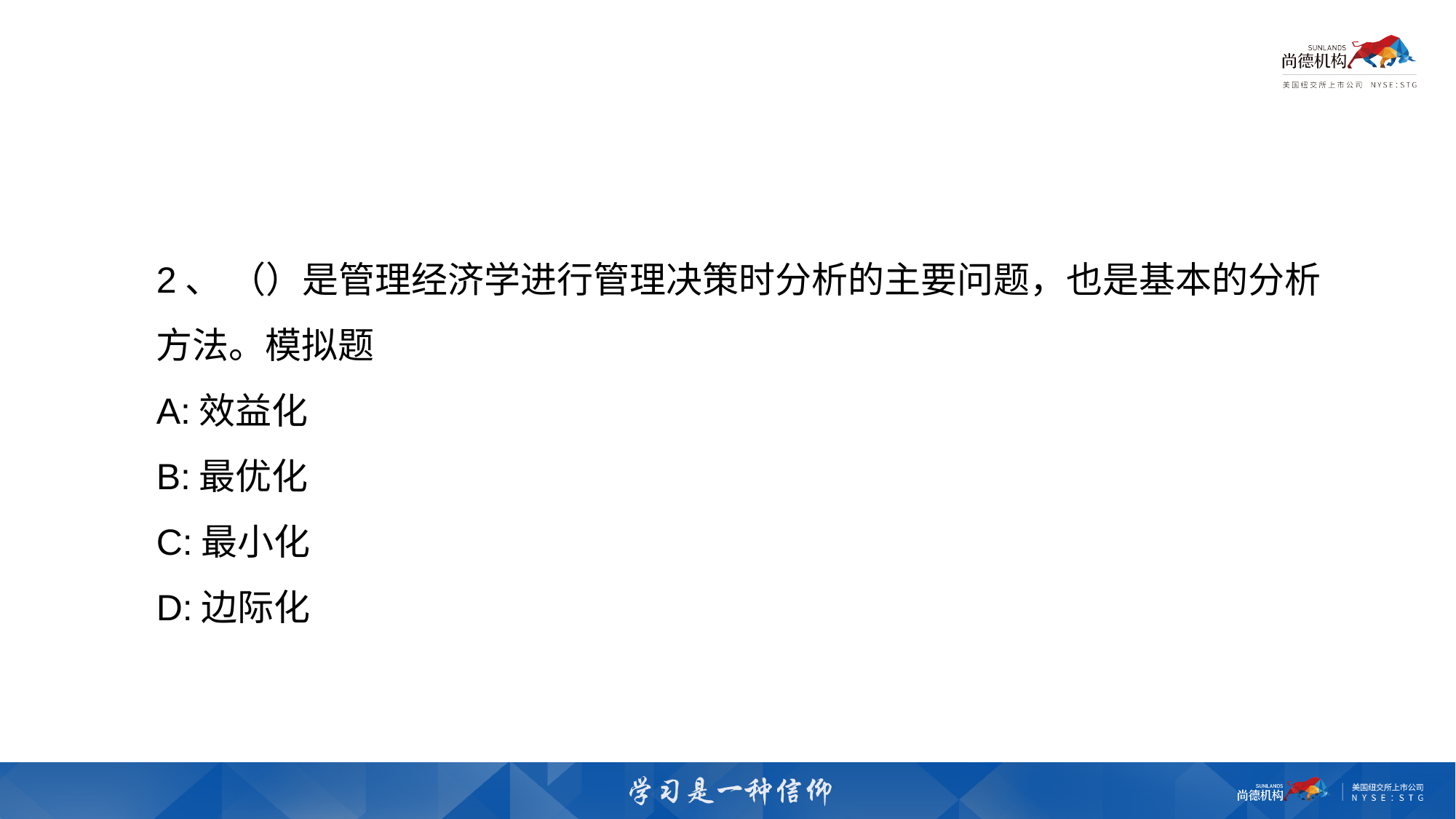

2、 （）是管理经济学进行管理决策时分析的主要问题，也是基本的分析方法。模拟题
A:效益化
B:最优化
C:最小化
D:边际化